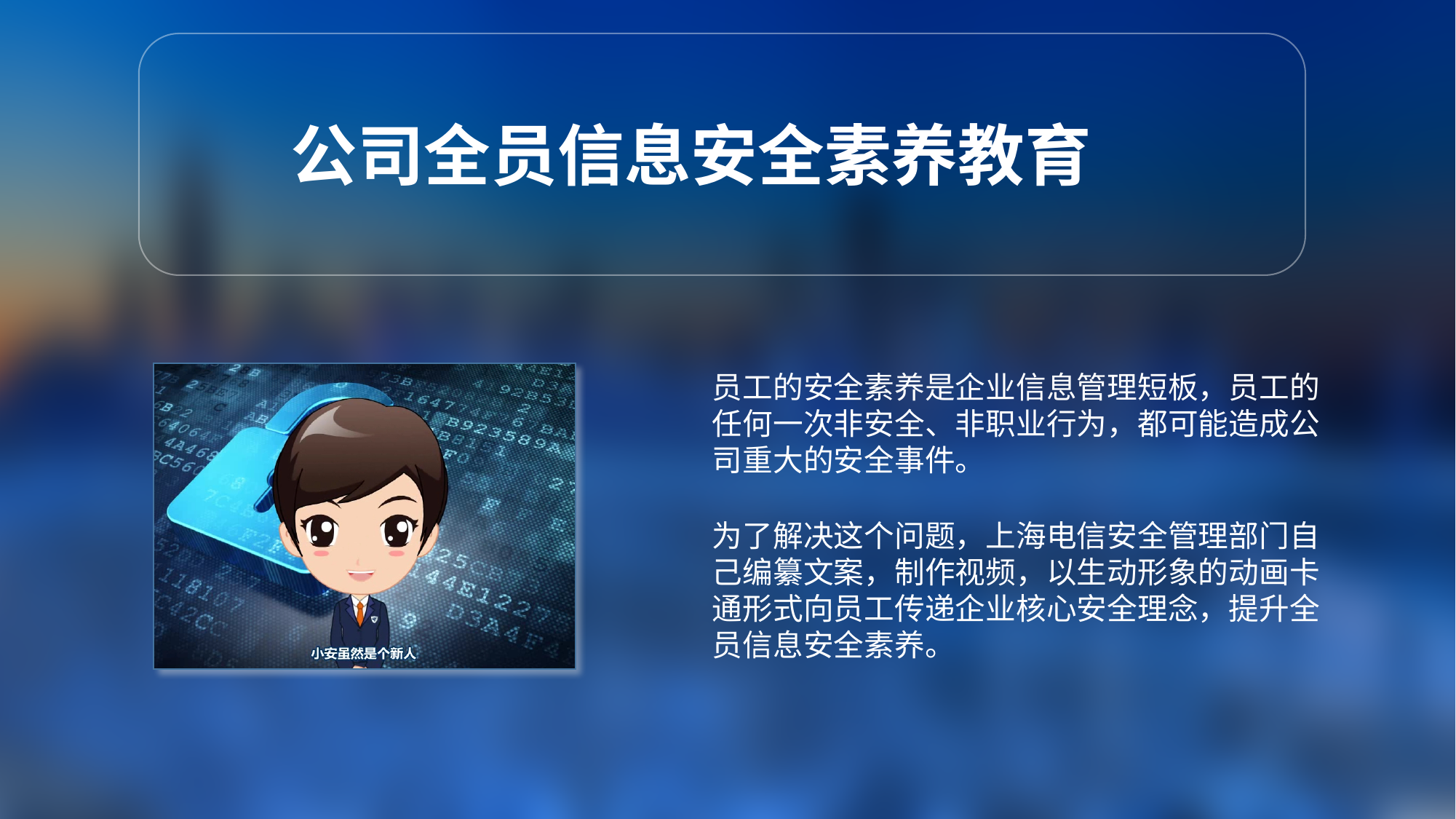

公司全员信息安全素养教育

员工的安全素养是企业信息管理短板，员工的任何一次非安全、非职业行为，都可能造成公司重大的安全事件。
为了解决这个问题，上海电信安全管理部门自己编纂文案，制作视频，以生动形象的动画卡通形式向员工传递企业核心安全理念，提升全员信息安全素养。